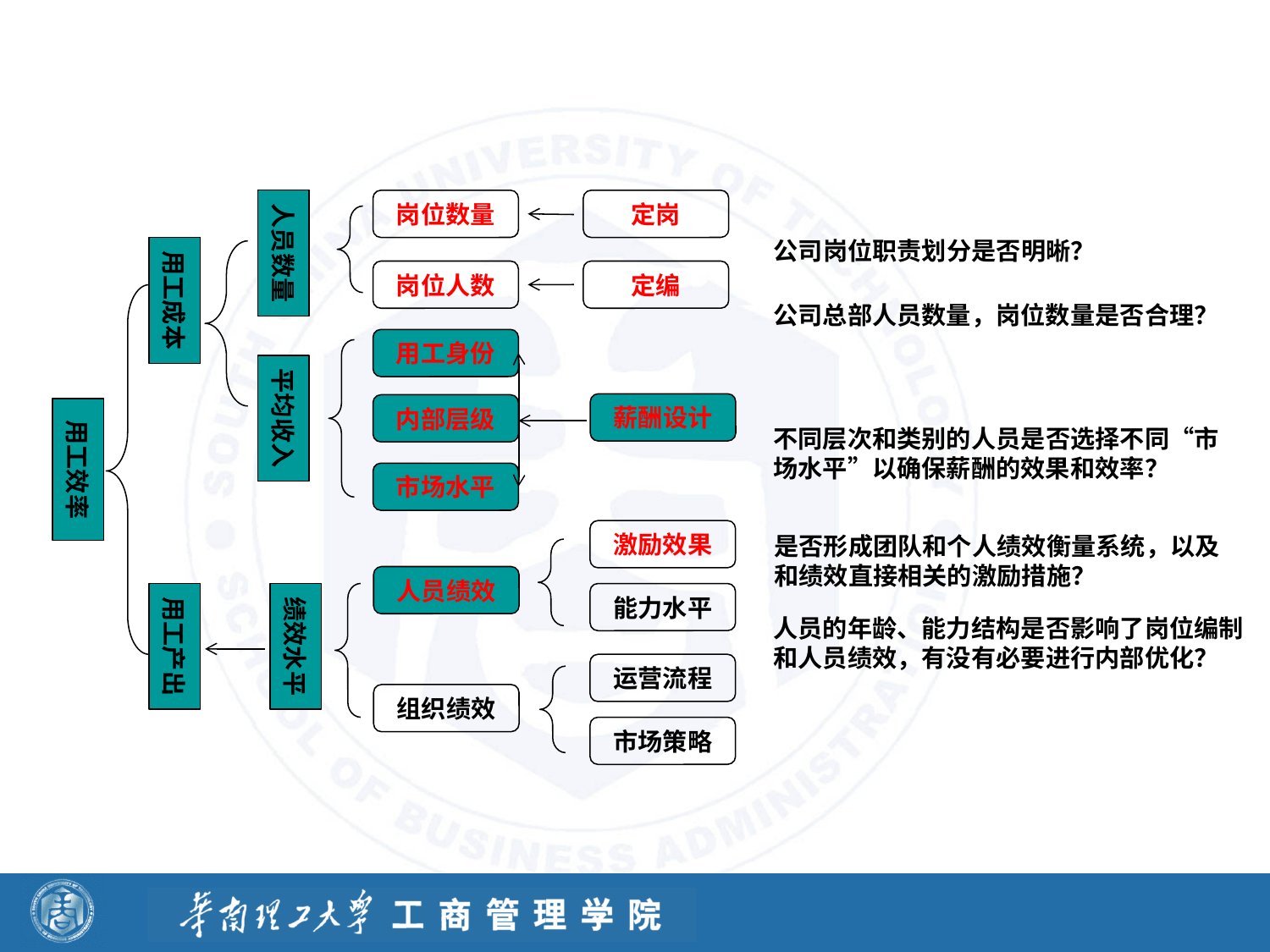

员工效率
人员数量
岗位数量
定岗

用工成本

岗位人数
定编

用工身份

平均收入
薪酬设计
内部层级
用工效率
市场水平
激励效果

人员绩效
用工产出
绩效水平

能力水平
运营流程

组织绩效
市场策略
公司岗位职责划分是否明晰？
公司总部人员数量，岗位数量是否合理？
不同层次和类别的人员是否选择不同“市场水平”以确保薪酬的效果和效率？
是否形成团队和个人绩效衡量系统，以及和绩效直接相关的激励措施？
人员的年龄、能力结构是否影响了岗位编制和人员绩效，有没有必要进行内部优化？